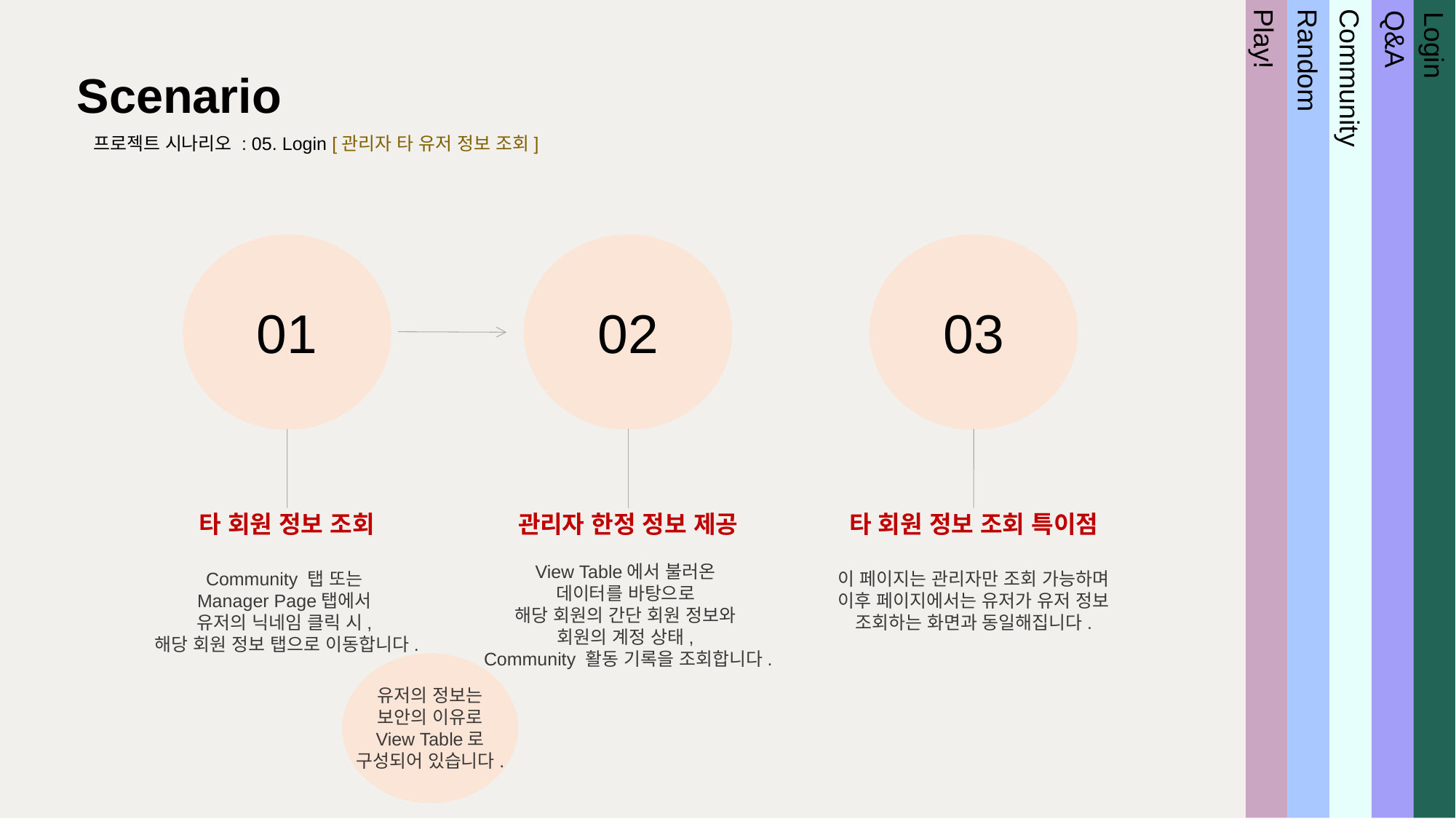

Scenario
프로젝트 시나리오 : 05. Login [관리자 타 유저 정보 조회]
Community
Random
Play!
Login
Q&A

01
02
03
타 회원 정보 조회

Community 탭 또는
Manager Page탭에서
유저의 닉네임 클릭 시,
해당 회원 정보 탭으로 이동합니다.

관리자 한정 정보 제공

View Table에서 불러온
데이터를 바탕으로
해당 회원의 간단 회원 정보와
회원의 계정 상태,
Community 활동 기록을 조회합니다.
타 회원 정보 조회 특이점

이 페이지는 관리자만 조회 가능하며 이후 페이지에서는 유저가 유저 정보 조회하는 화면과 동일해집니다.

유저의 정보는 보안의 이유로 View Table로 구성되어 있습니다.